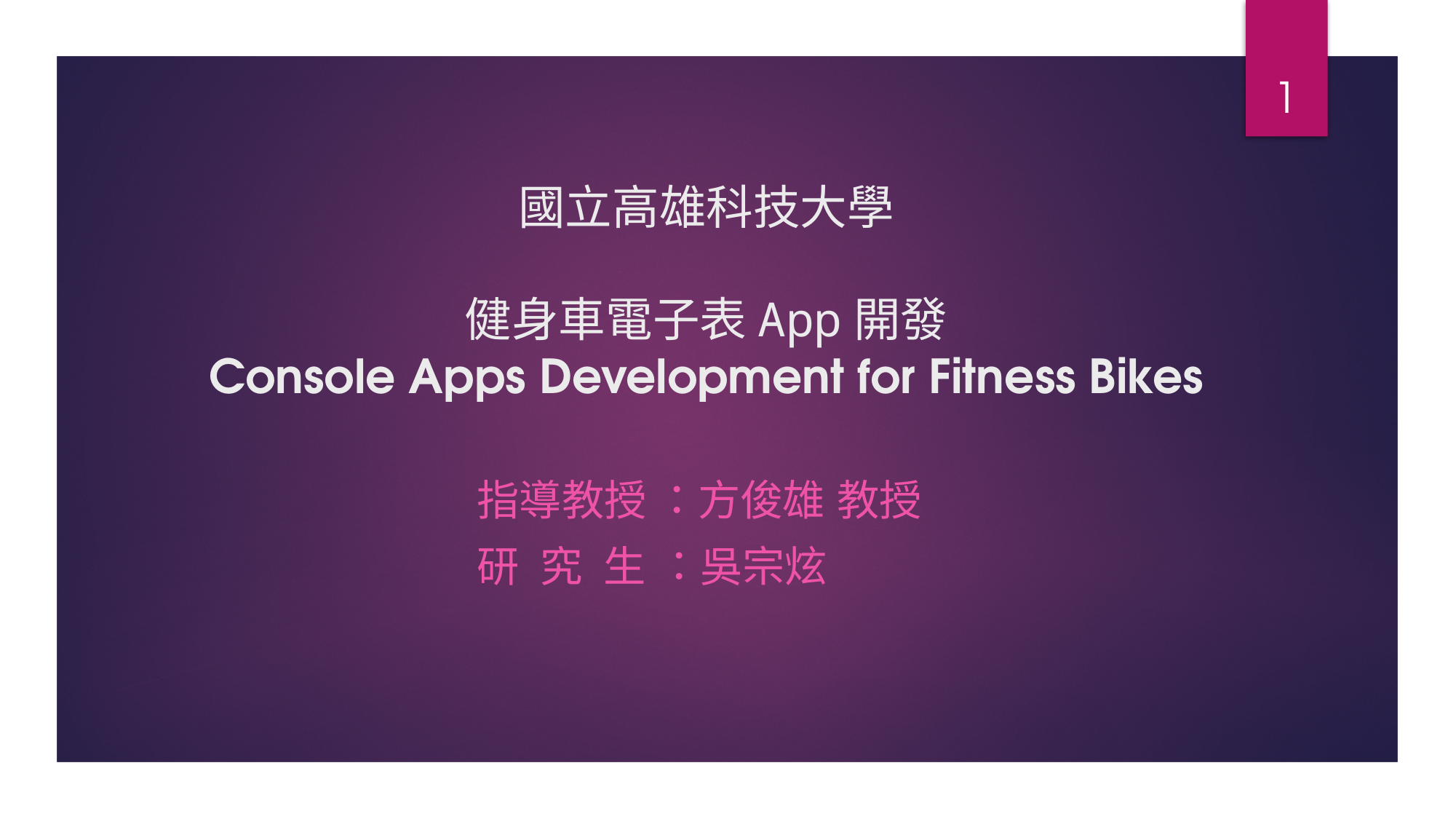

1
# 國立高雄科技大學 健身車電子表App開發 Console Apps Development for Fitness Bikes
指導教授：方俊雄 教授
研 究 生 ：吳宗炫